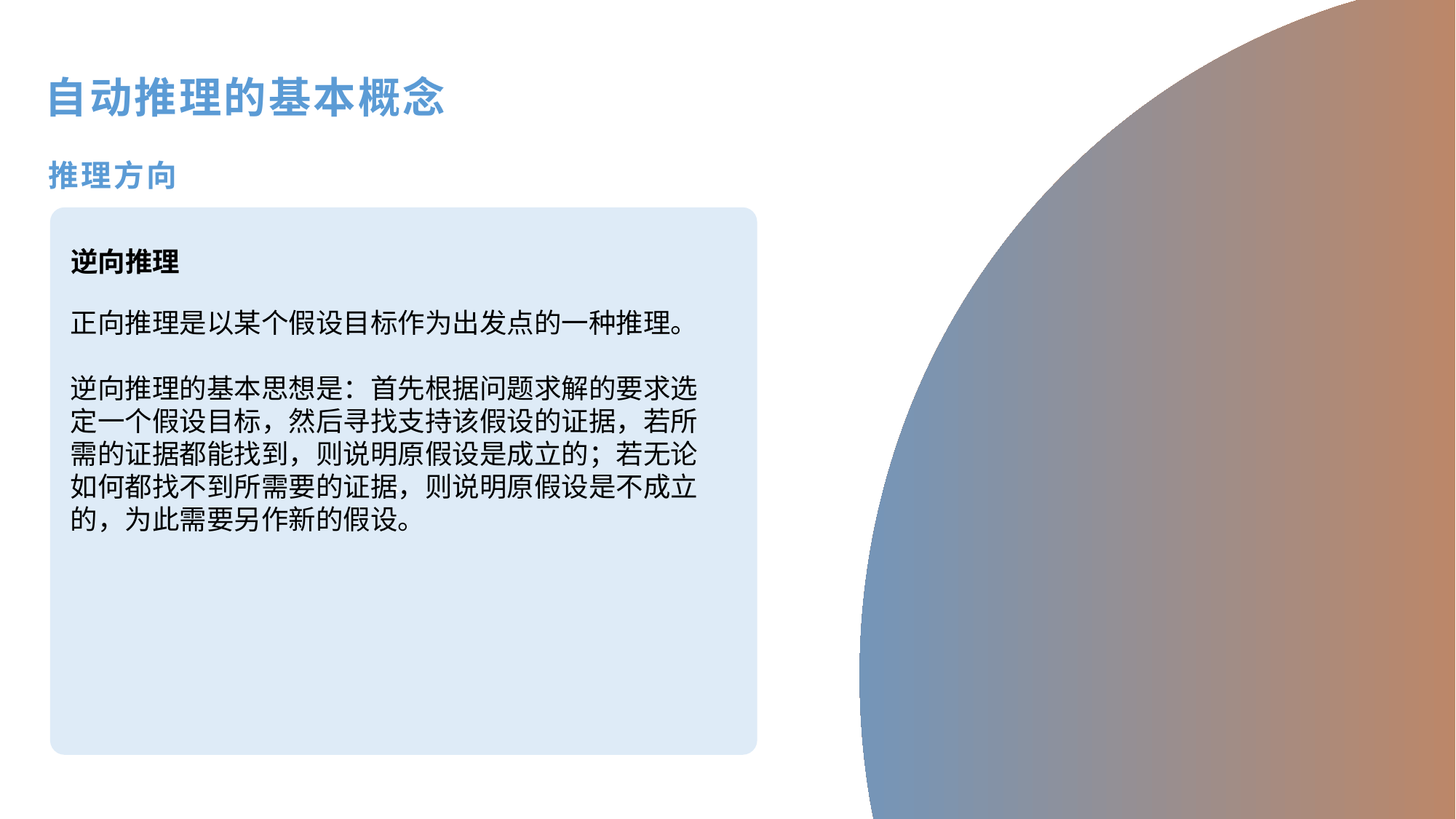

自动推理的基本概念
推理方向

、
逆向推理
正向推理是以某个假设目标作为出发点的一种推理。

逆向推理的基本思想是：首先根据问题求解的要求选定一个假设目标，然后寻找支持该假设的证据，若所需的证据都能找到，则说明原假设是成立的；若无论如何都找不到所需要的证据，则说明原假设是不成立的，为此需要另作新的假设。